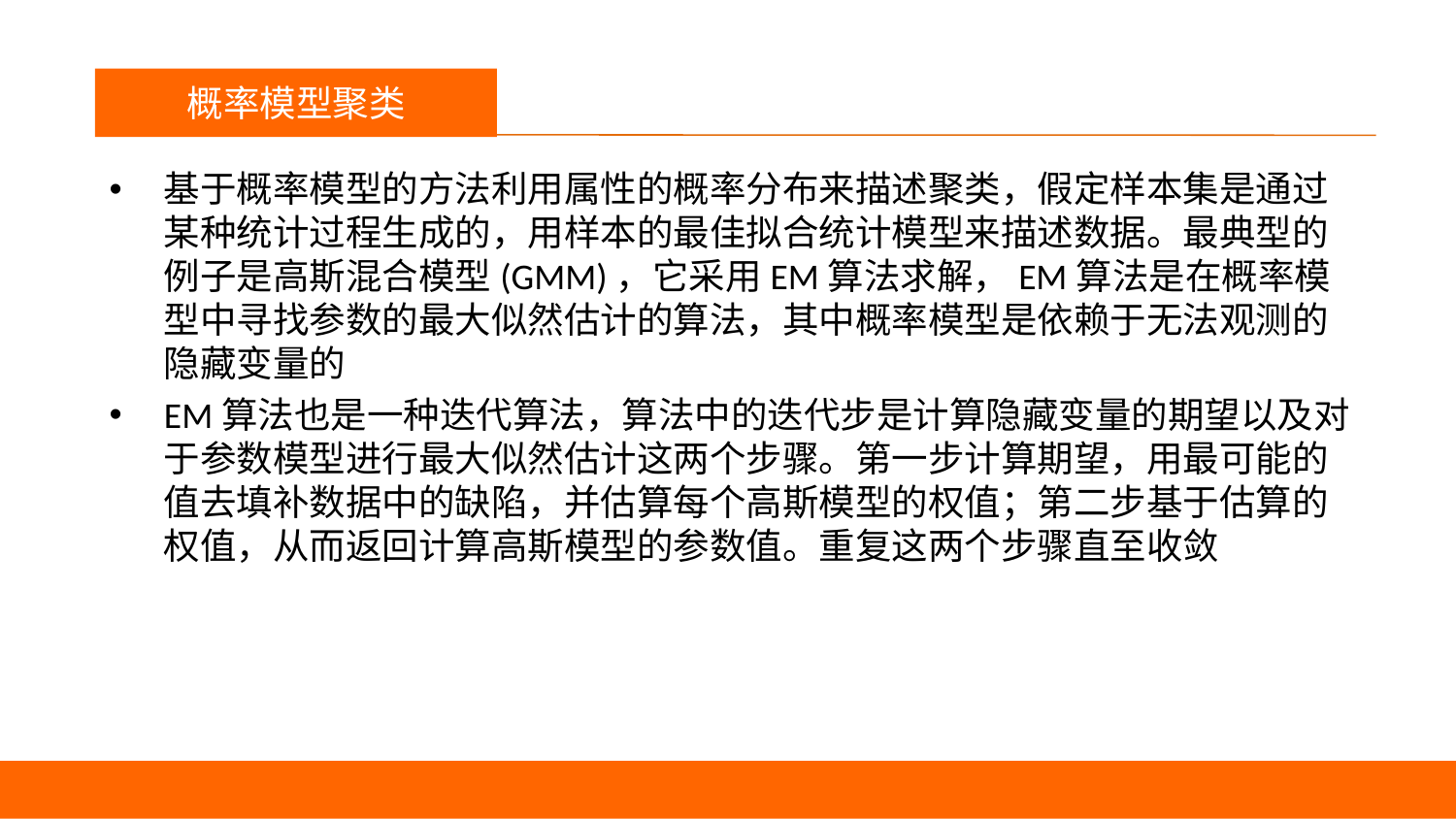

议程
概率模型聚类

基于概率模型的方法利用属性的概率分布来描述聚类，假定样本集是通过某种统计过程生成的，用样本的最佳拟合统计模型来描述数据。最典型的例子是高斯混合模型(GMM)，它采用EM算法求解，EM算法是在概率模型中寻找参数的最大似然估计的算法，其中概率模型是依赖于无法观测的隐藏变量的
EM算法也是一种迭代算法，算法中的迭代步是计算隐藏变量的期望以及对于参数模型进行最大似然估计这两个步骤。第一步计算期望，用最可能的值去填补数据中的缺陷，并估算每个高斯模型的权值；第二步基于估算的权值，从而返回计算高斯模型的参数值。重复这两个步骤直至收敛